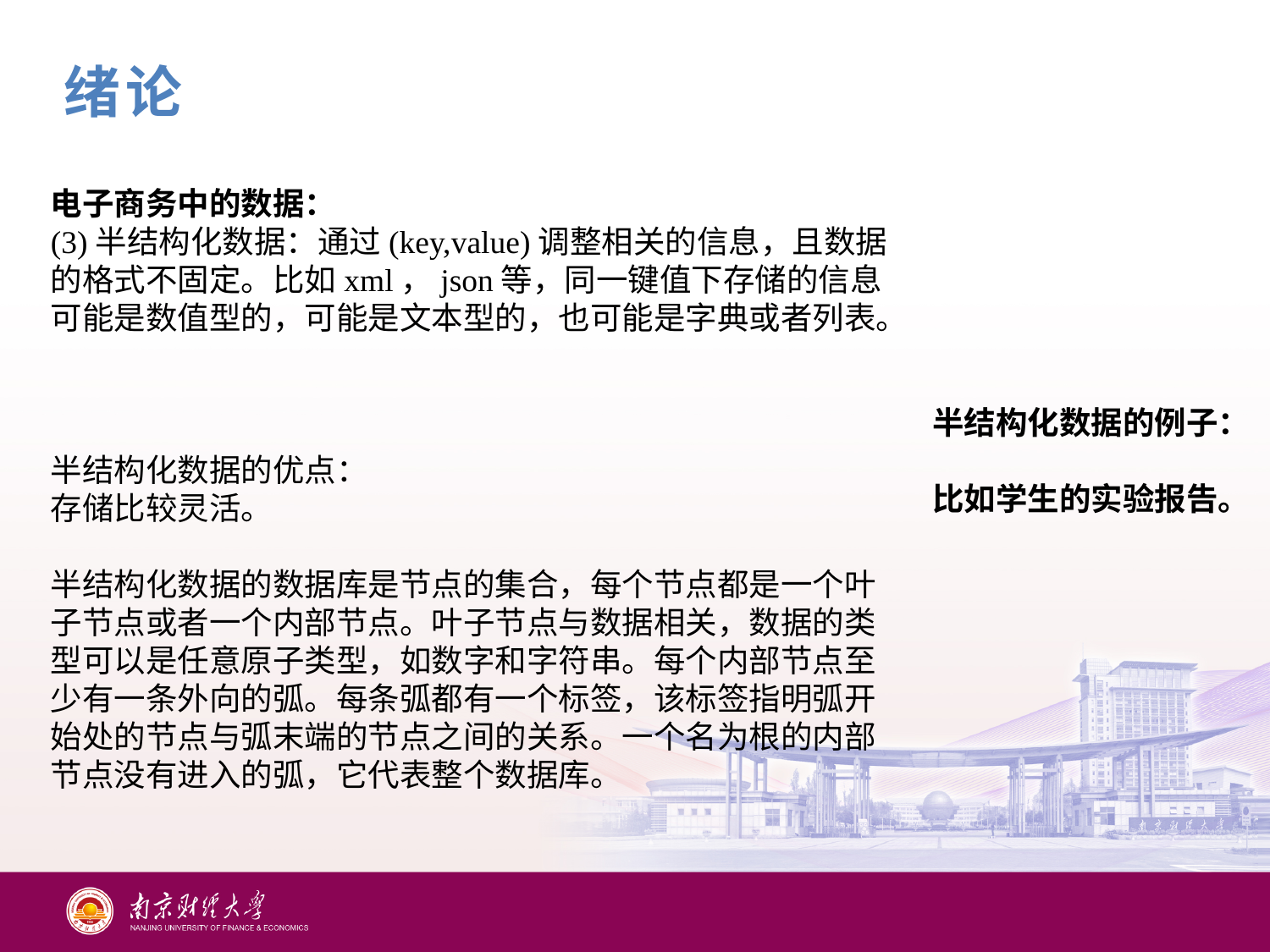

绪论

电子商务中的数据：
(3)半结构化数据：通过(key,value)调整相关的信息，且数据的格式不固定。比如xml，json等，同一键值下存储的信息可能是数值型的，可能是文本型的，也可能是字典或者列表。
半结构化数据的优点：
存储比较灵活。
半结构化数据的数据库是节点的集合，每个节点都是一个叶子节点或者一个内部节点。叶子节点与数据相关，数据的类型可以是任意原子类型，如数字和字符串。每个内部节点至少有一条外向的弧。每条弧都有一个标签，该标签指明弧开始处的节点与弧末端的节点之间的关系。一个名为根的内部节点没有进入的弧，它代表整个数据库。
半结构化数据的例子：

比如学生的实验报告。